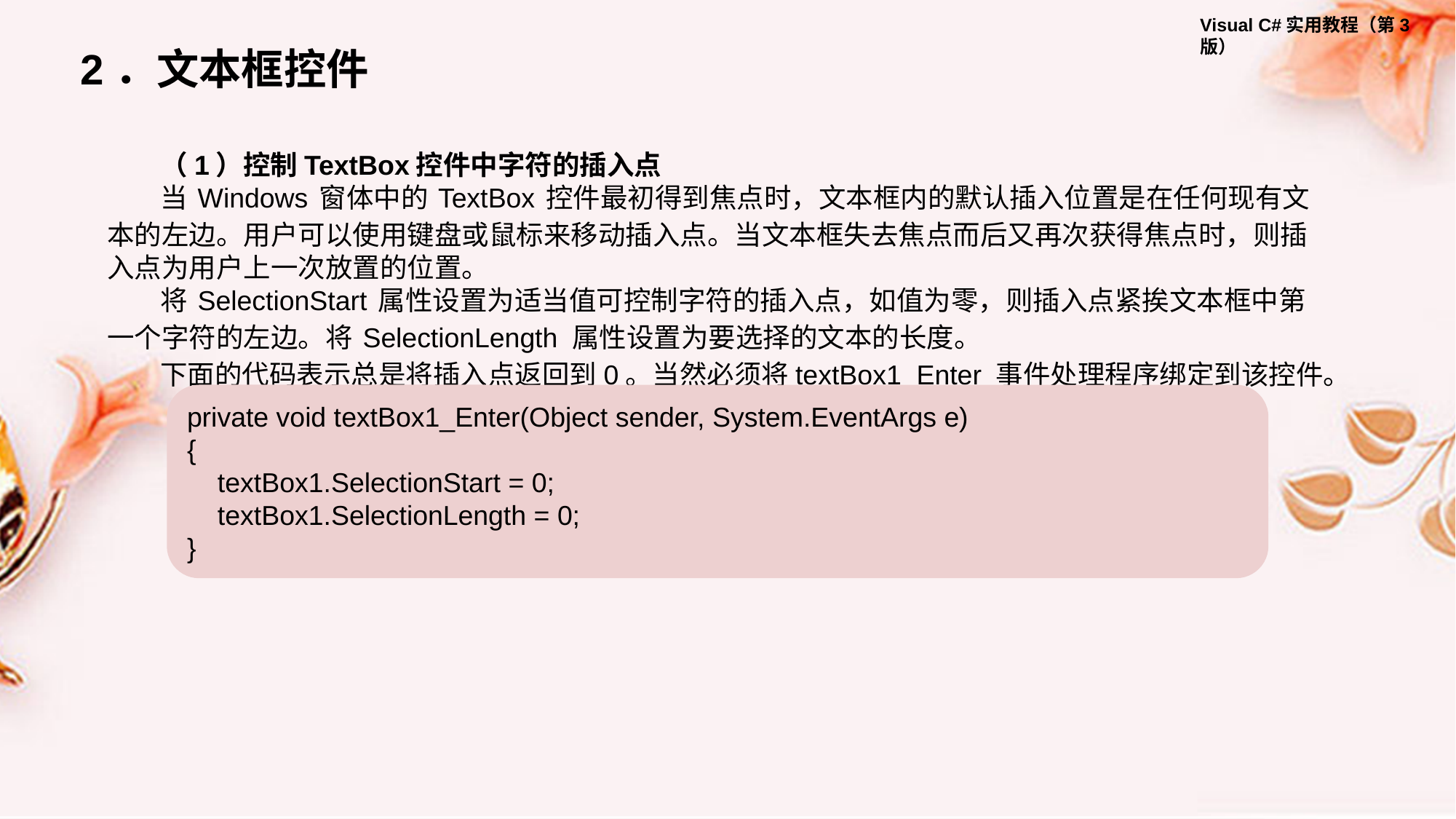

2．文本框控件
（1）控制TextBox控件中字符的插入点
当 Windows 窗体中的 TextBox 控件最初得到焦点时，文本框内的默认插入位置是在任何现有文本的左边。用户可以使用键盘或鼠标来移动插入点。当文本框失去焦点而后又再次获得焦点时，则插入点为用户上一次放置的位置。
将 SelectionStart 属性设置为适当值可控制字符的插入点，如值为零，则插入点紧挨文本框中第一个字符的左边。将 SelectionLength 属性设置为要选择的文本的长度。
下面的代码表示总是将插入点返回到0。当然必须将textBox1_Enter 事件处理程序绑定到该控件。
private void textBox1_Enter(Object sender, System.EventArgs e)
{
    textBox1.SelectionStart = 0;
    textBox1.SelectionLength = 0;
}